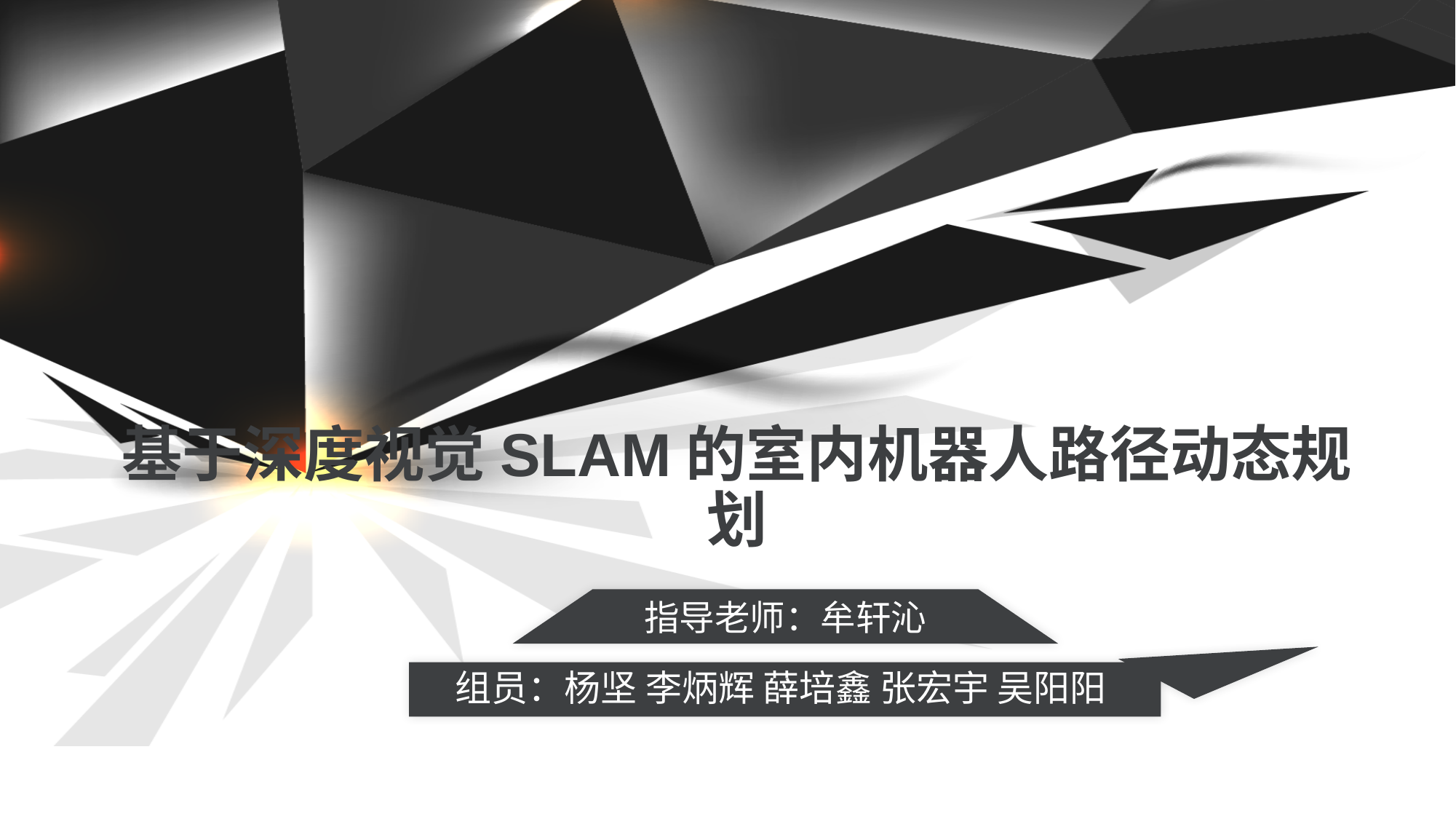

# 基于深度视觉SLAM的室内机器人路径动态规划
指导老师：牟轩沁
组员：杨坚 李炳辉 薛培鑫 张宏宇 吴阳阳